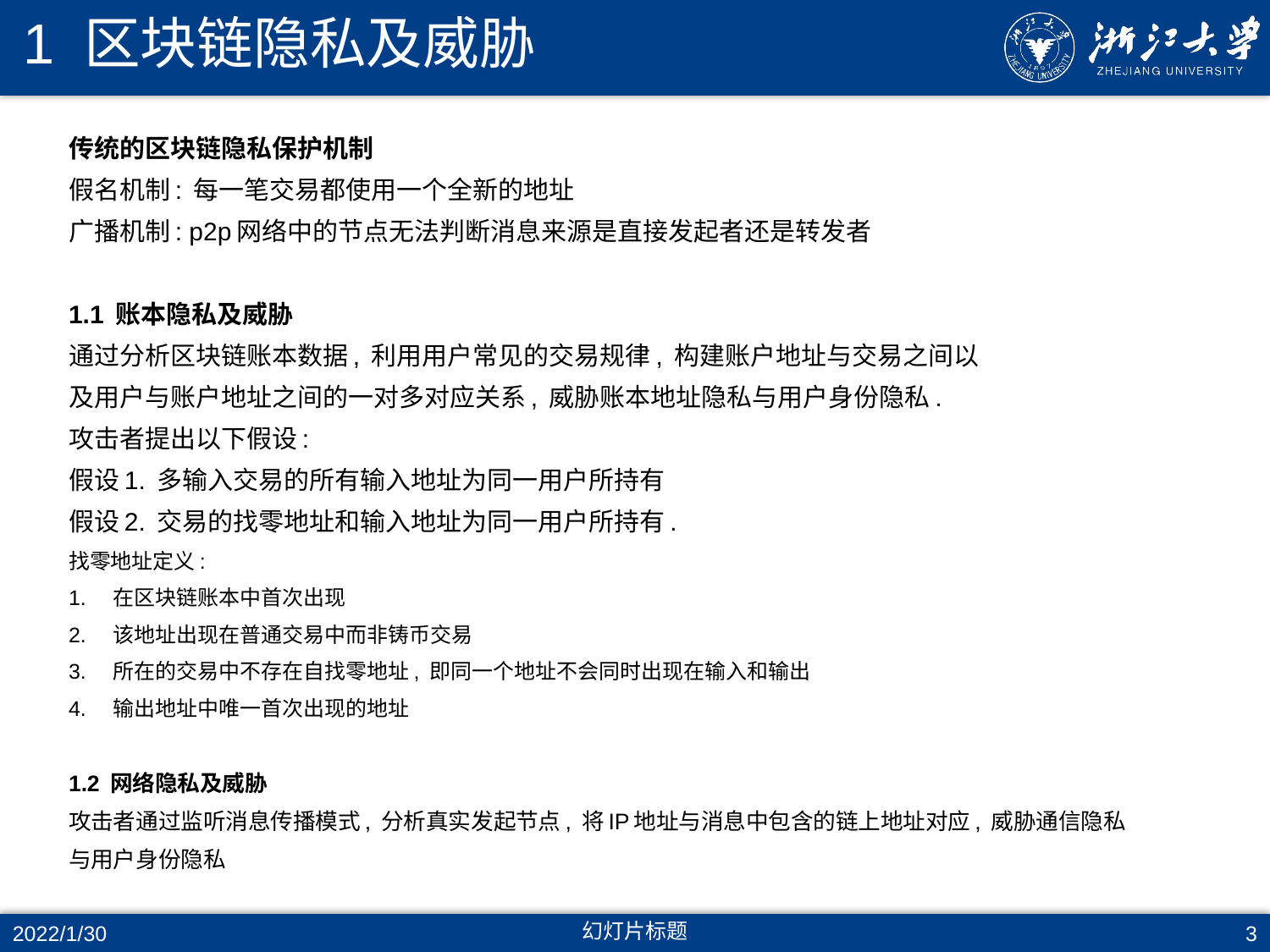

# 1 区块链隐私及威胁
传统的区块链隐私保护机制
假名机制: 每一笔交易都使用一个全新的地址
广播机制: p2p网络中的节点无法判断消息来源是直接发起者还是转发者

1.1 账本隐私及威胁
通过分析区块链账本数据, 利用用户常见的交易规律, 构建账户地址与交易之间以
及用户与账户地址之间的一对多对应关系, 威胁账本地址隐私与用户身份隐私.
攻击者提出以下假设:
假设1. 多输入交易的所有输入地址为同一用户所持有
假设2. 交易的找零地址和输入地址为同一用户所持有.
找零地址定义:
在区块链账本中首次出现
该地址出现在普通交易中而非铸币交易
所在的交易中不存在自找零地址, 即同一个地址不会同时出现在输入和输出
输出地址中唯一首次出现的地址

1.2 网络隐私及威胁
攻击者通过监听消息传播模式, 分析真实发起节点, 将IP地址与消息中包含的链上地址对应, 威胁通信隐私
与用户身份隐私
2022/1/30
幻灯片标题
3